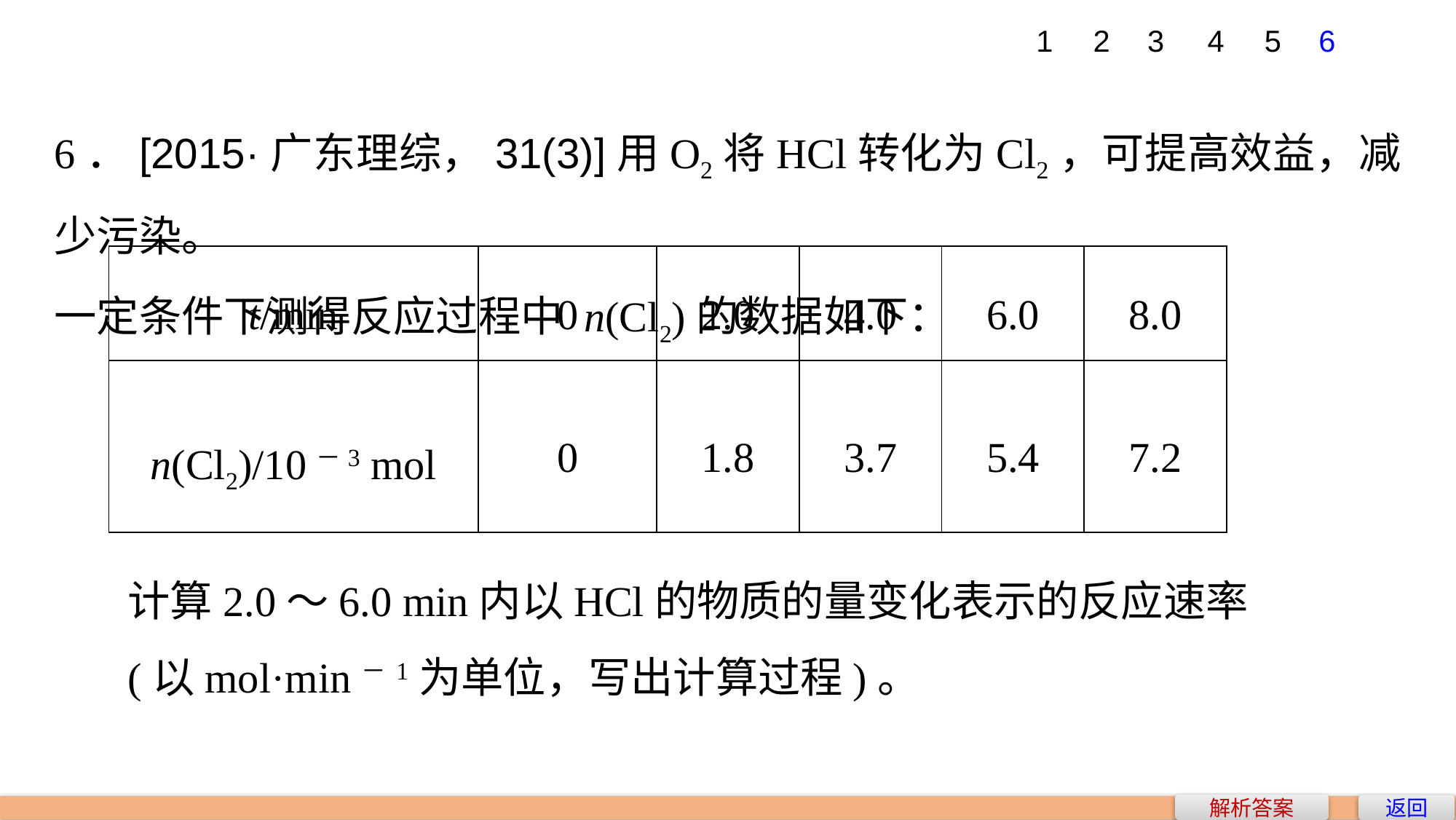

1
2
3
4
5
6
6．[2015·广东理综，31(3)]用O2将HCl转化为Cl2，可提高效益，减少污染。
一定条件下测得反应过程中 n(Cl2)的数据如下：
| t/min | 0 | 2.0 | 4.0 | 6.0 | 8.0 |
| --- | --- | --- | --- | --- | --- |
| n(Cl2)/10－3 mol | 0 | 1.8 | 3.7 | 5.4 | 7.2 |
计算2.0～6.0 min内以HCl的物质的量变化表示的反应速率(以mol·min－1为单位，写出计算过程)。
解析答案
返回